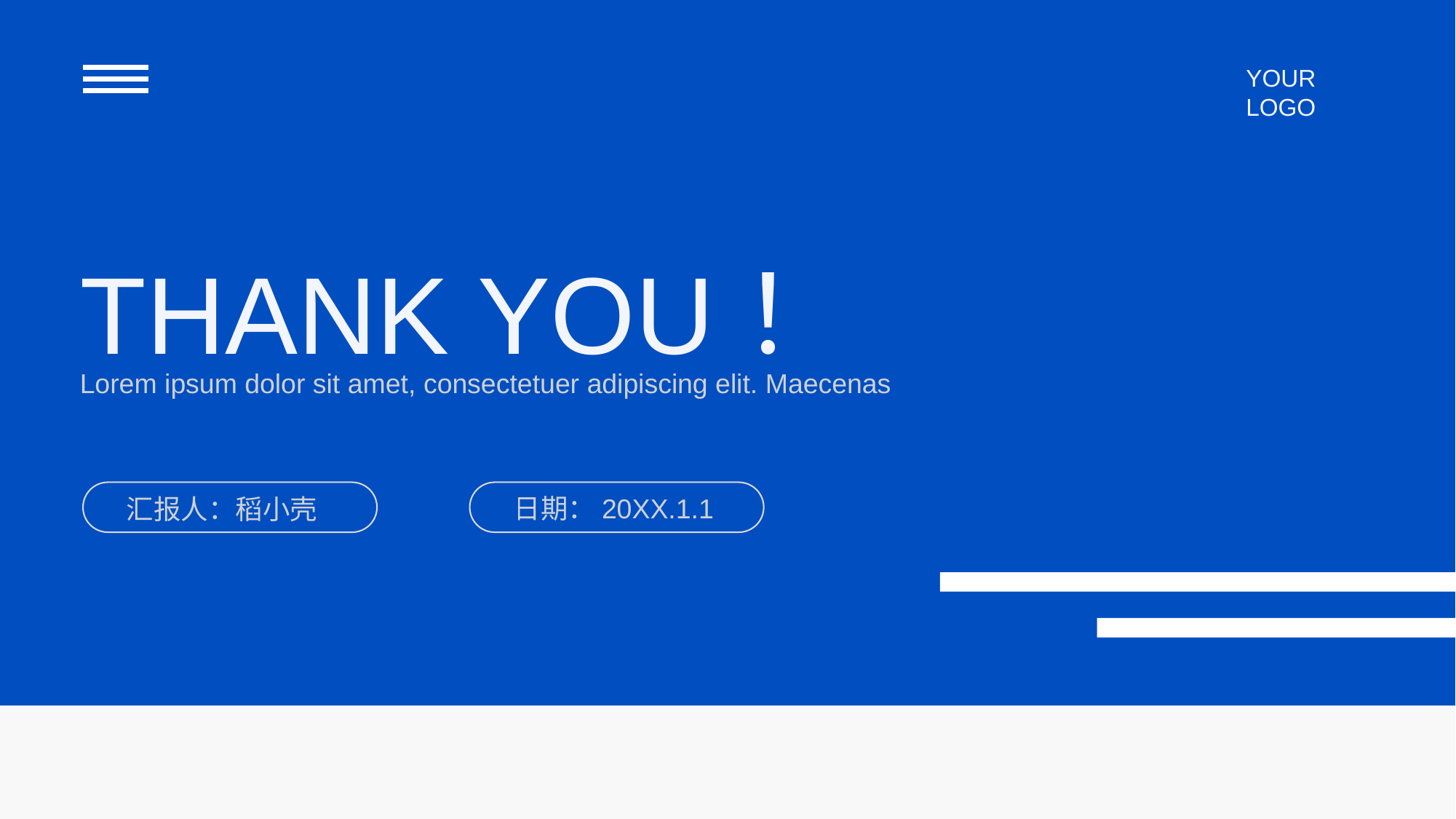

YOUR LOGO
THANK YOU！

Lorem ipsum dolor sit amet, consectetuer adipiscing elit. Maecenas

日期：20XX.1.1
汇报人：稻小壳